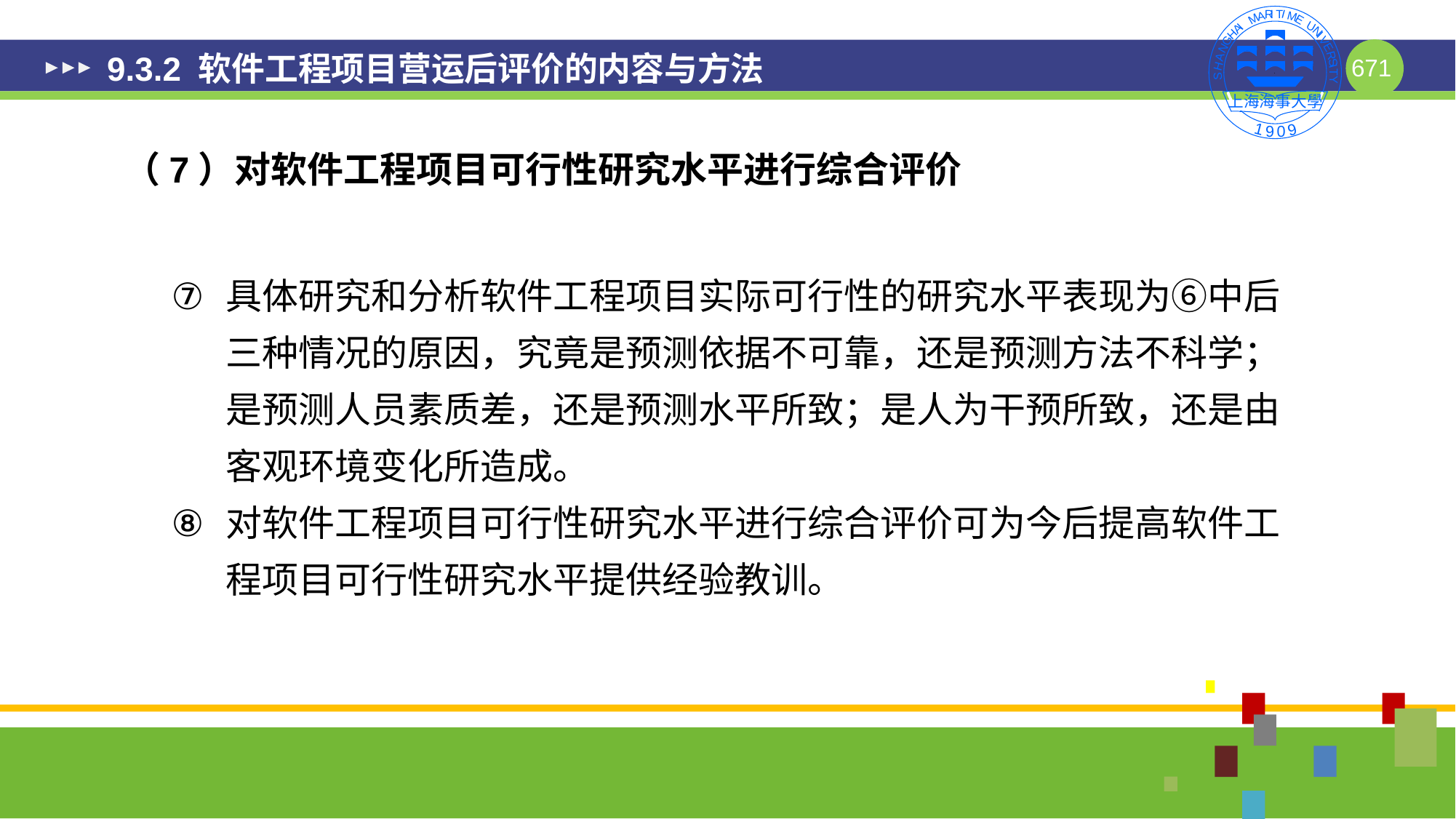

# 9.3.2 软件工程项目营运后评价的内容与方法
（7）对软件工程项目可行性研究水平进行综合评价
具体研究和分析软件工程项目实际可行性的研究水平表现为⑥中后三种情况的原因，究竟是预测依据不可靠，还是预测方法不科学；是预测人员素质差，还是预测水平所致；是人为干预所致，还是由客观环境变化所造成。
对软件工程项目可行性研究水平进行综合评价可为今后提高软件工程项目可行性研究水平提供经验教训。

671